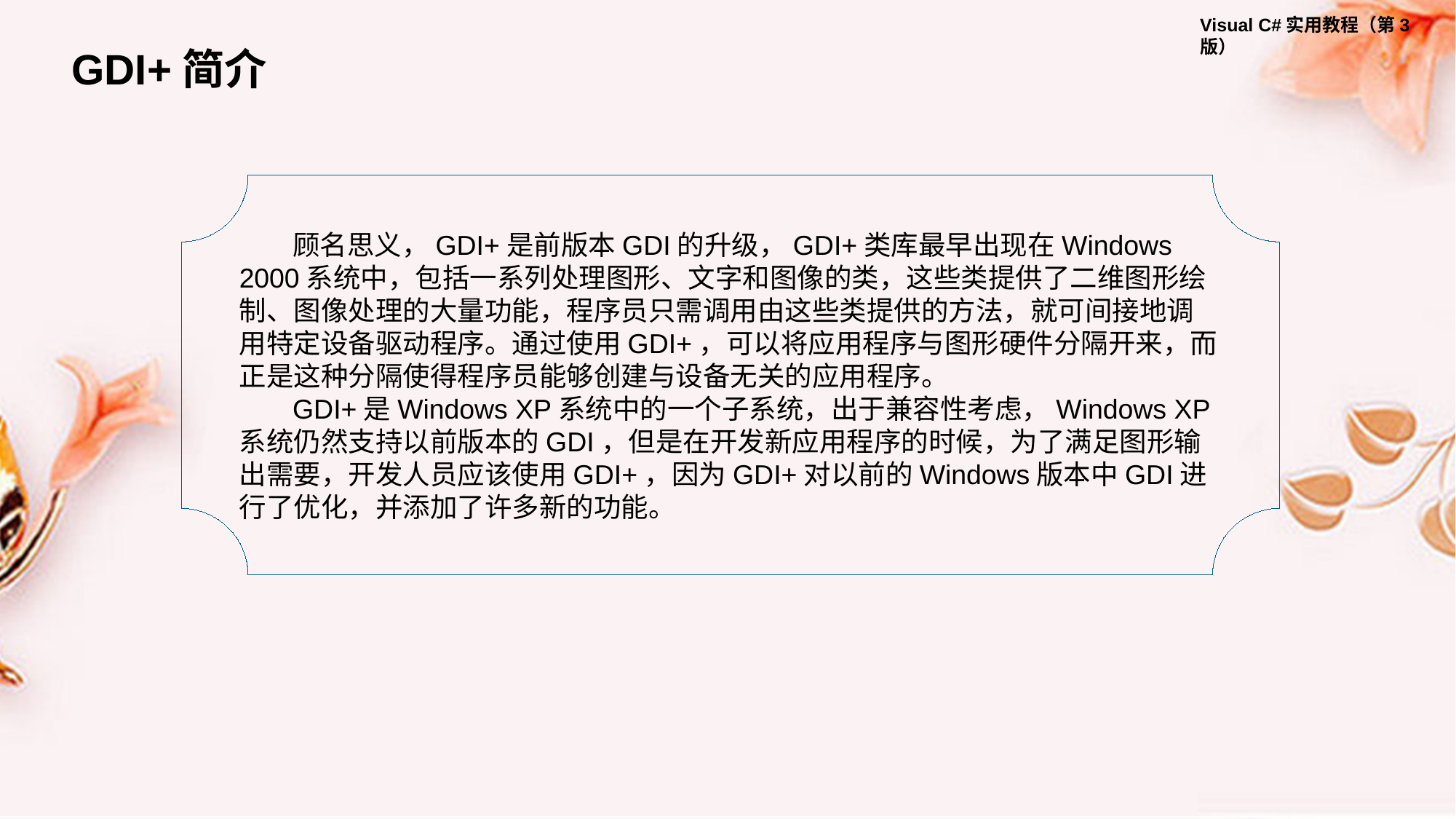

GDI+简介
顾名思义，GDI+是前版本GDI的升级，GDI+类库最早出现在Windows 2000系统中，包括一系列处理图形、文字和图像的类，这些类提供了二维图形绘制、图像处理的大量功能，程序员只需调用由这些类提供的方法，就可间接地调用特定设备驱动程序。通过使用GDI+，可以将应用程序与图形硬件分隔开来，而正是这种分隔使得程序员能够创建与设备无关的应用程序。
GDI+是Windows XP系统中的一个子系统，出于兼容性考虑，Windows XP系统仍然支持以前版本的GDI，但是在开发新应用程序的时候，为了满足图形输出需要，开发人员应该使用GDI+，因为GDI+对以前的Windows版本中GDI进行了优化，并添加了许多新的功能。